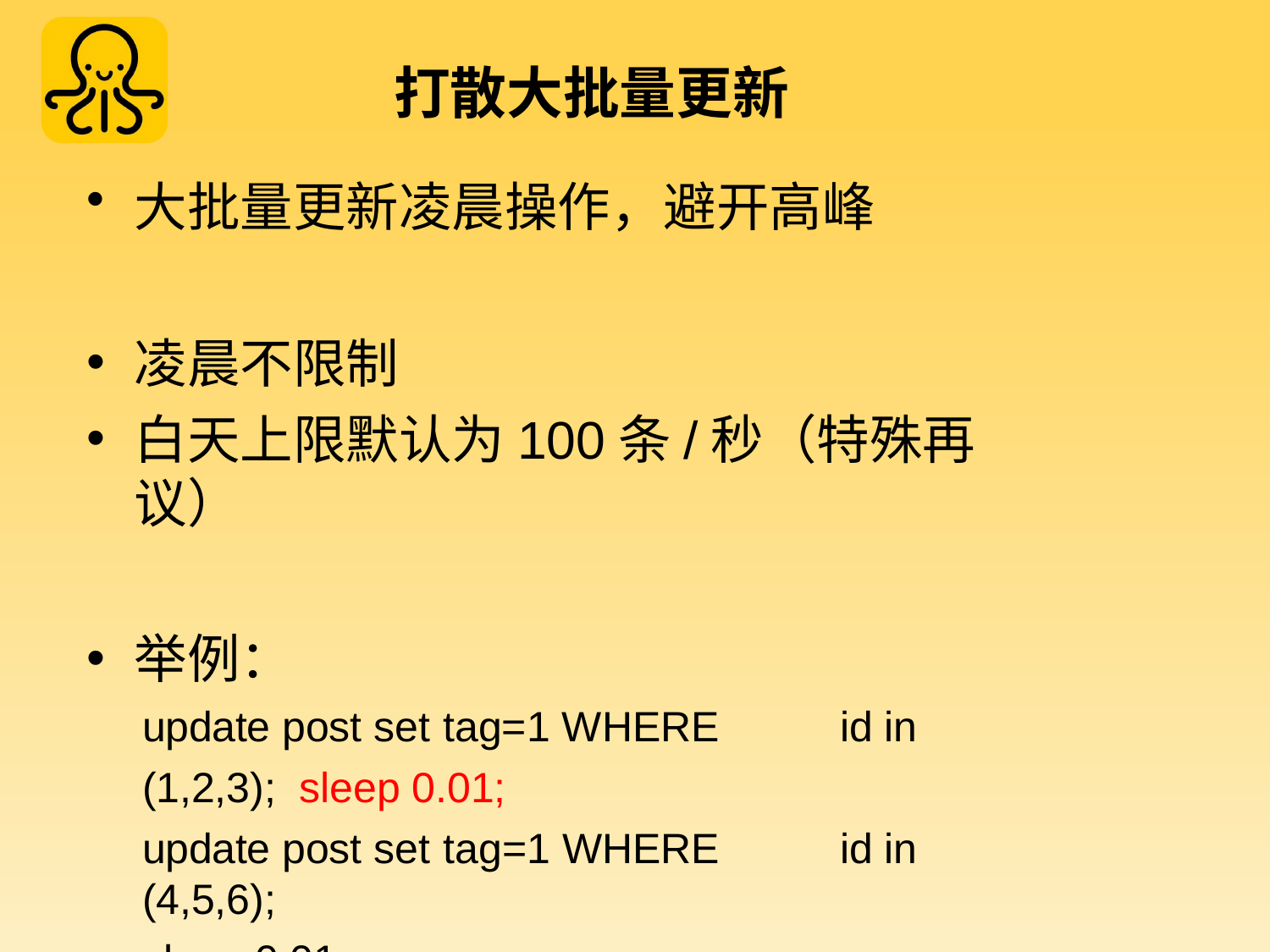

# 打散大批量更新
大批量更新凌晨操作，避开高峰

凌晨不限制
白天上限默认为100条/秒（特殊再议）

举例：
update post set tag=1 WHERE	id in (1,2,3);  sleep 0.01;
update post set tag=1 WHERE	id in (4,5,6);
sleep 0.01;
……